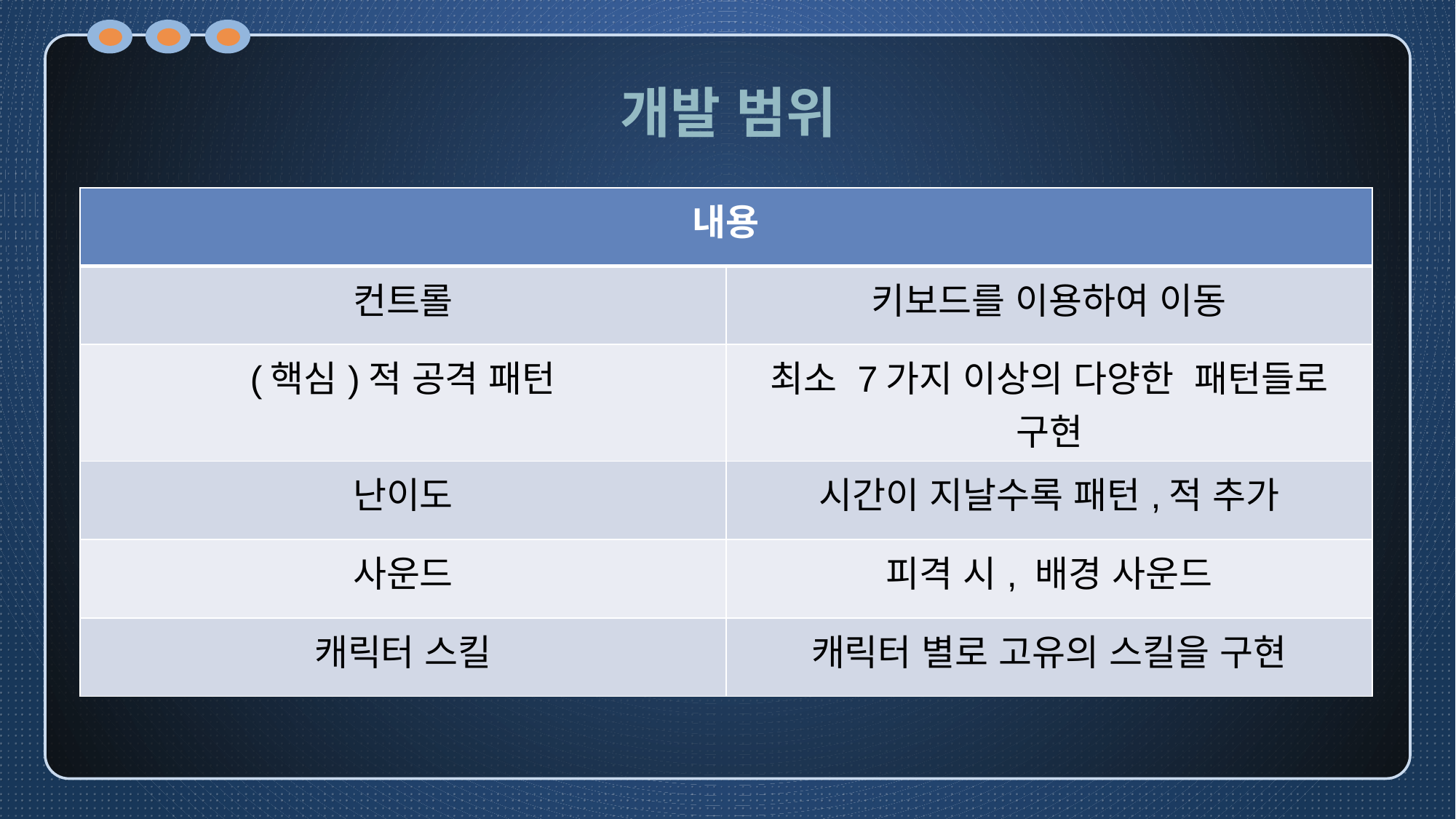

# 개발 범위
| 내용 |  |
| --- | --- |
| 컨트롤 | 키보드를 이용하여 이동 |
| (핵심)적 공격 패턴 | 최소 7가지 이상의 다양한 패턴들로 구현 |
| 난이도 | 시간이 지날수록 패턴,적 추가 |
| 사운드 | 피격 시, 배경 사운드 |
| 캐릭터 스킬 | 캐릭터 별로 고유의 스킬을 구현 |